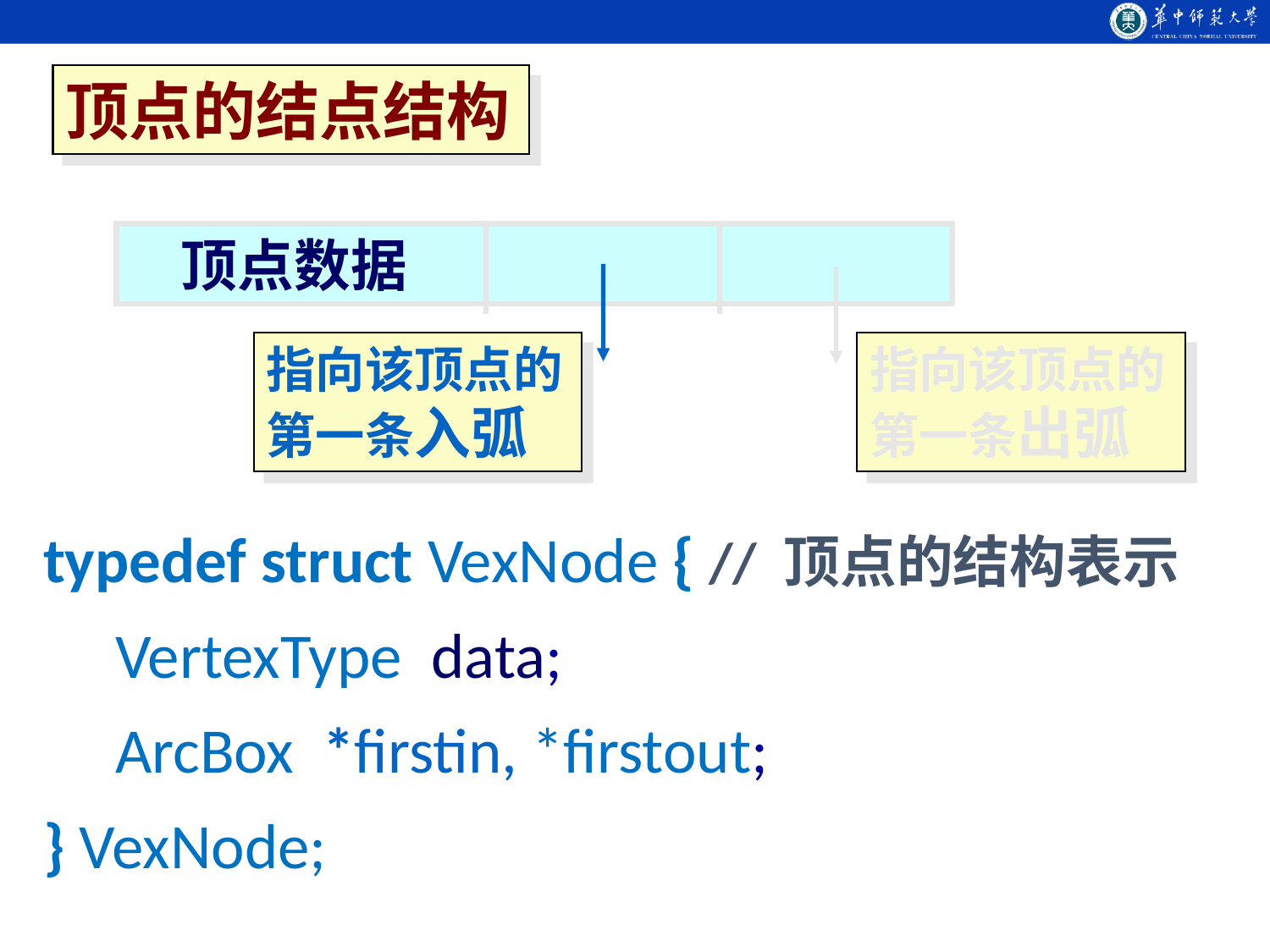

顶点的结点结构
   顶点数据

指向该顶点的第一条入弧
指向该顶点的第一条出弧
typedef struct VexNode { // 顶点的结构表示
     VertexType  data;
     ArcBox  *firstin, *firstout;
} VexNode;